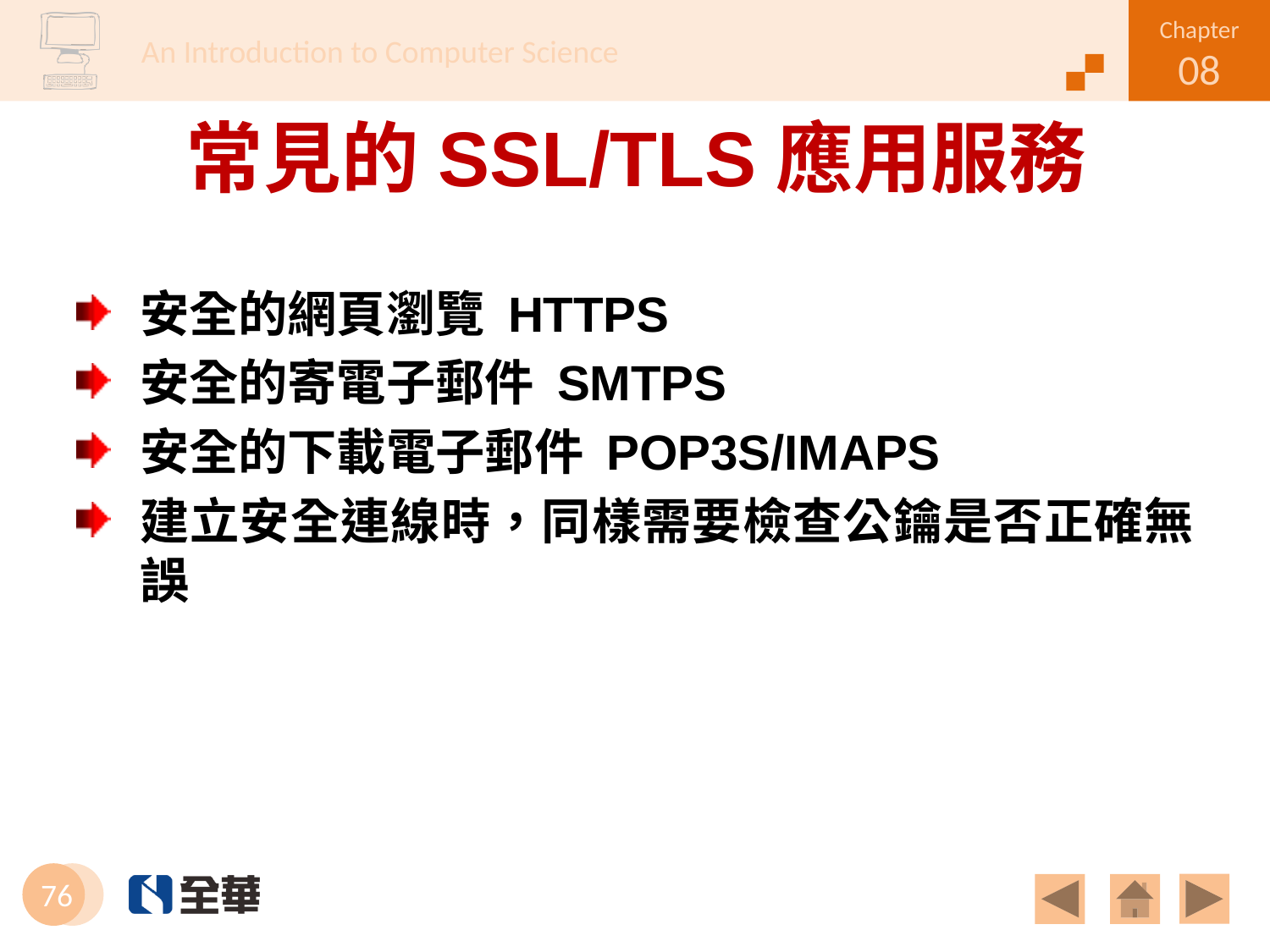

# 常見的SSL/TLS應用服務
安全的網頁瀏覽 HTTPS
安全的寄電子郵件 SMTPS
安全的下載電子郵件 POP3S/IMAPS
建立安全連線時，同樣需要檢查公鑰是否正確無誤